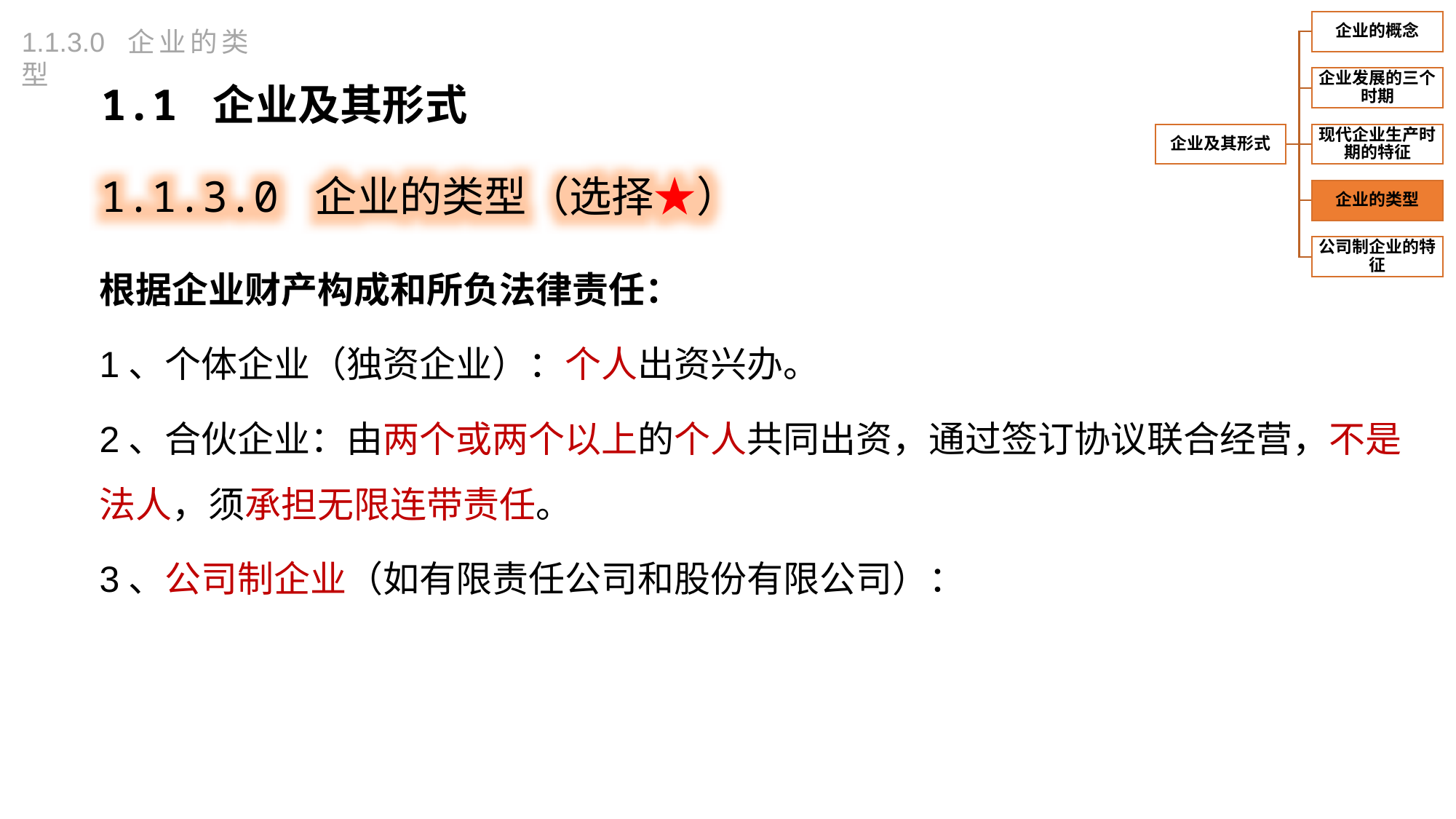

企业及其形式
企业的概念
企业发展的三个时期
现代企业生产时期的特征
企业的类型
公司制企业的特征
1.1.3.0 企业的类型
1.1 企业及其形式
1.1.3.0 企业的类型（选择★）
根据企业财产构成和所负法律责任：
1、个体企业（独资企业）：个人出资兴办。
2、合伙企业：由两个或两个以上的个人共同出资，通过签订协议联合经营，不是法人，须承担无限连带责任。
3、公司制企业（如有限责任公司和股份有限公司）：由两个以上的出资者共同出资，是企业法人，有限责任。